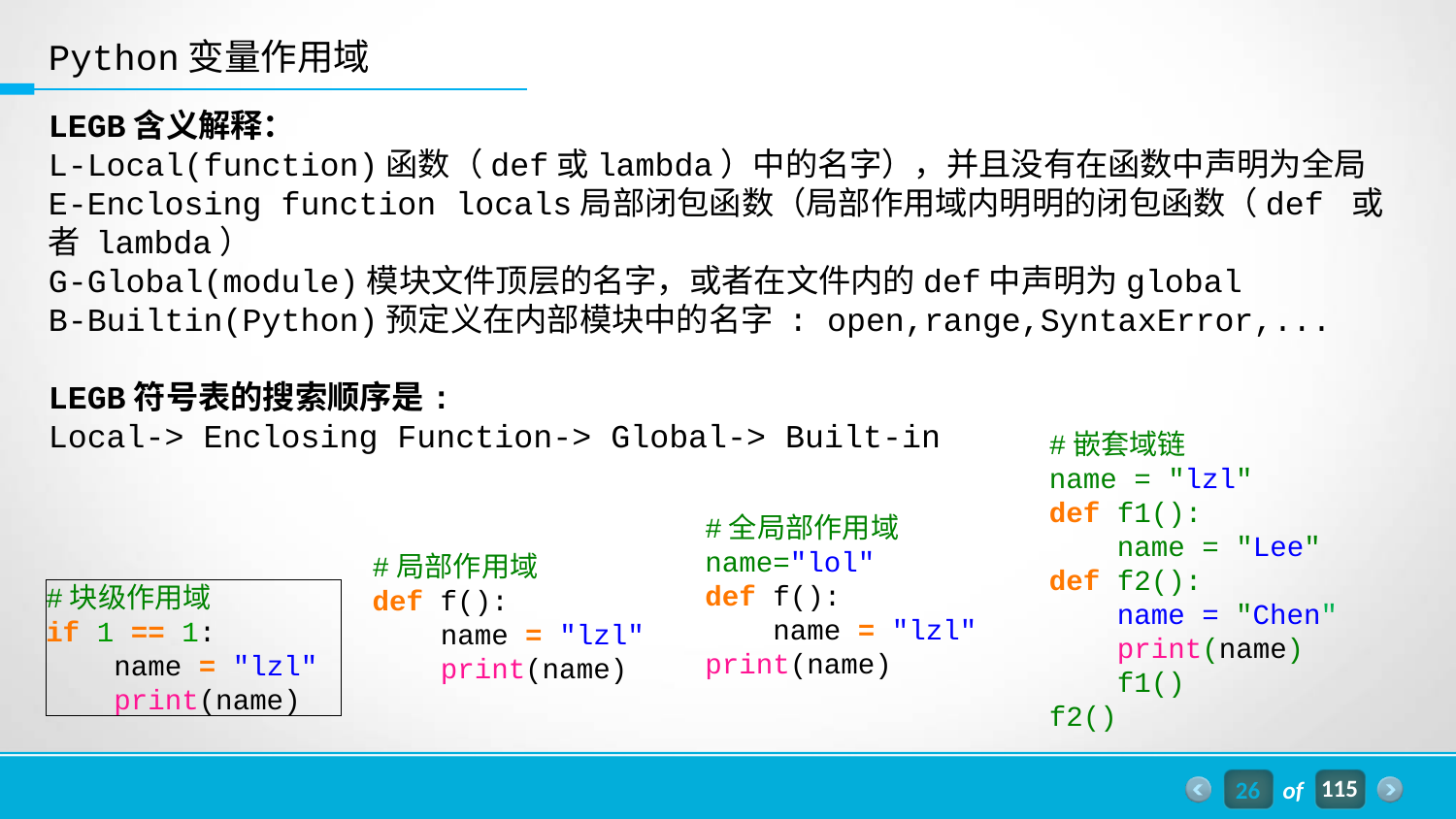

Python变量作用域

LEGB含义解释：
L-Local(function)函数（def或lambda）中的名字），并且没有在函数中声明为全局
E-Enclosing function locals局部闭包函数（局部作用域内明明的闭包函数（def 或者 lambda）
G-Global(module)模块文件顶层的名字，或者在文件内的def中声明为global
B-Builtin(Python)预定义在内部模块中的名字 : open,range,SyntaxError,...

LEGB符号表的搜索顺序是:
Local-> Enclosing Function-> Global-> Built-in
#嵌套域链
name = "lzl"
def f1():
    name = "Lee"
def f2():
    name = "Chen"
    print(name)
    f1()
f2()
#全局部作用域
name="lol"
def f():
    name = "lzl"
print(name)
#局部作用域
def f():
    name = "lzl"
    print(name)
#块级作用域
if 1 == 1:
    name = "lzl"
    print(name)
26